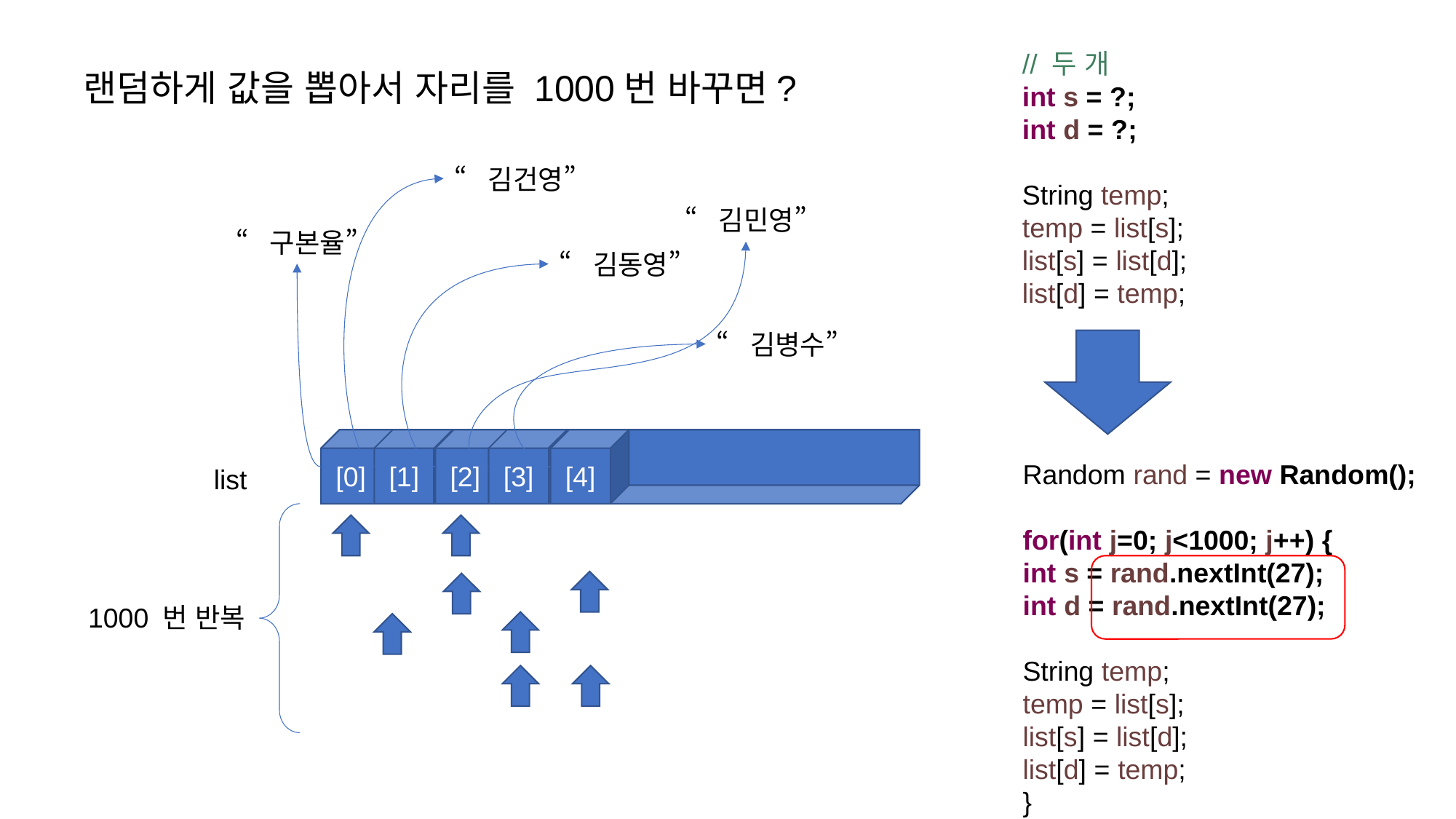

// 두 개
int s = ?;
int d = ?;

String temp;
temp = list[s];
list[s] = list[d];
list[d] = temp;
랜덤하게 값을 뽑아서 자리를 1000번 바꾸면?
“김건영”
“김민영”
“구본율”
“김동영”
“김병수”

[0]
[1]
[2]
[3]
[4]
Random rand = new Random();

for(int j=0; j<1000; j++) {
int s = rand.nextInt(27);
int d = rand.nextInt(27);

String temp;
temp = list[s];
list[s] = list[d];
list[d] = temp;
}
list

1000 번 반복